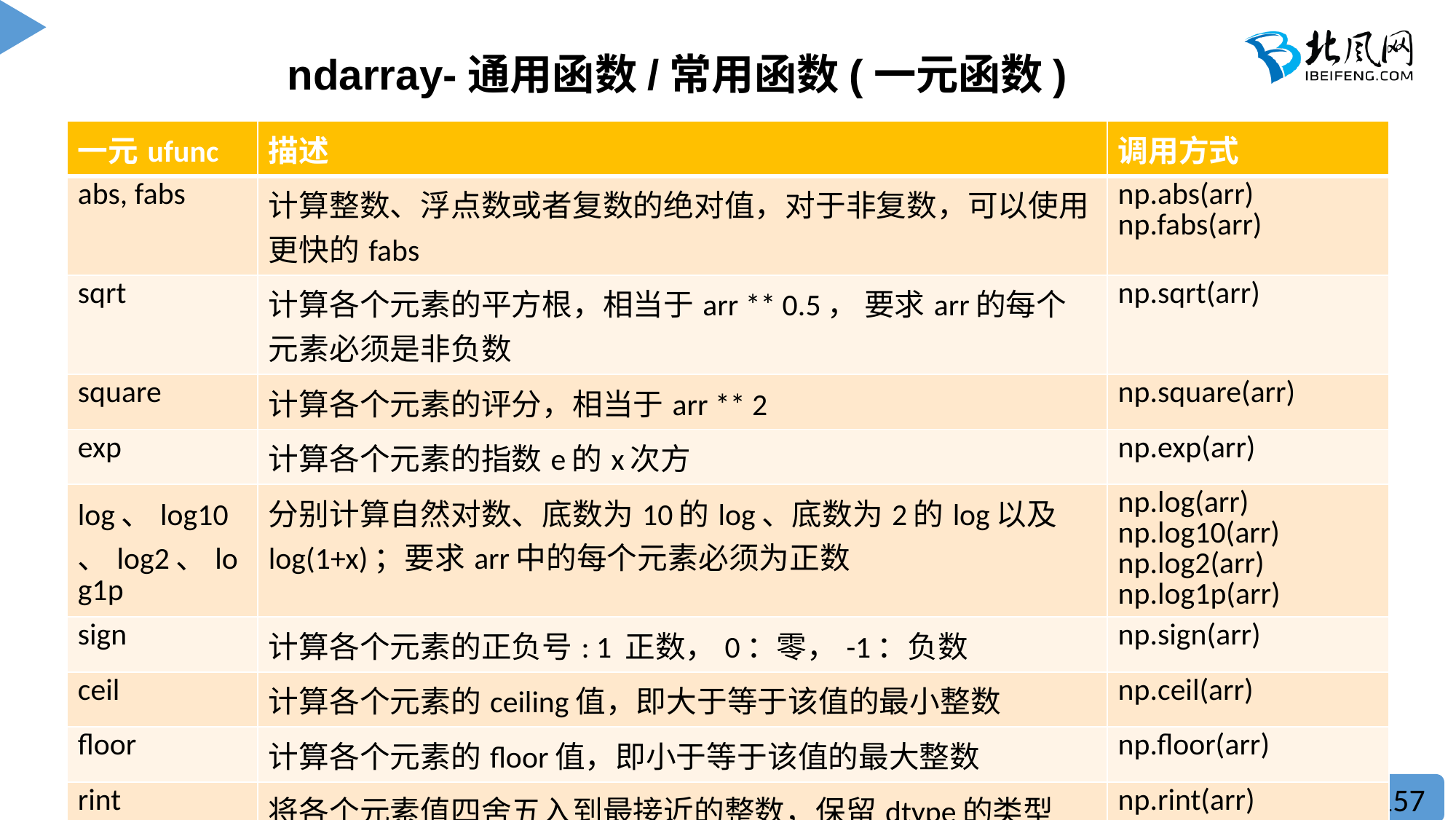

# ndarray-通用函数/常用函数(一元函数)
| 一元ufunc | 描述 | 调用方式 |
| --- | --- | --- |
| abs, fabs | 计算整数、浮点数或者复数的绝对值，对于非复数，可以使用更快的fabs | np.abs(arr) np.fabs(arr) |
| sqrt | 计算各个元素的平方根，相当于arr \*\* 0.5， 要求arr的每个元素必须是非负数 | np.sqrt(arr) |
| square | 计算各个元素的评分，相当于arr \*\* 2 | np.square(arr) |
| exp | 计算各个元素的指数e的x次方 | np.exp(arr) |
| log、log10、log2、log1p | 分别计算自然对数、底数为10的log、底数为2的log以及log(1+x)；要求arr中的每个元素必须为正数 | np.log(arr) np.log10(arr) np.log2(arr) np.log1p(arr) |
| sign | 计算各个元素的正负号: 1 正数，0：零，-1：负数 | np.sign(arr) |
| ceil | 计算各个元素的ceiling值，即大于等于该值的最小整数 | np.ceil(arr) |
| floor | 计算各个元素的floor值，即小于等于该值的最大整数 | np.floor(arr) |
| rint | 将各个元素值四舍五入到最接近的整数，保留dtype的类型 | np.rint(arr) |